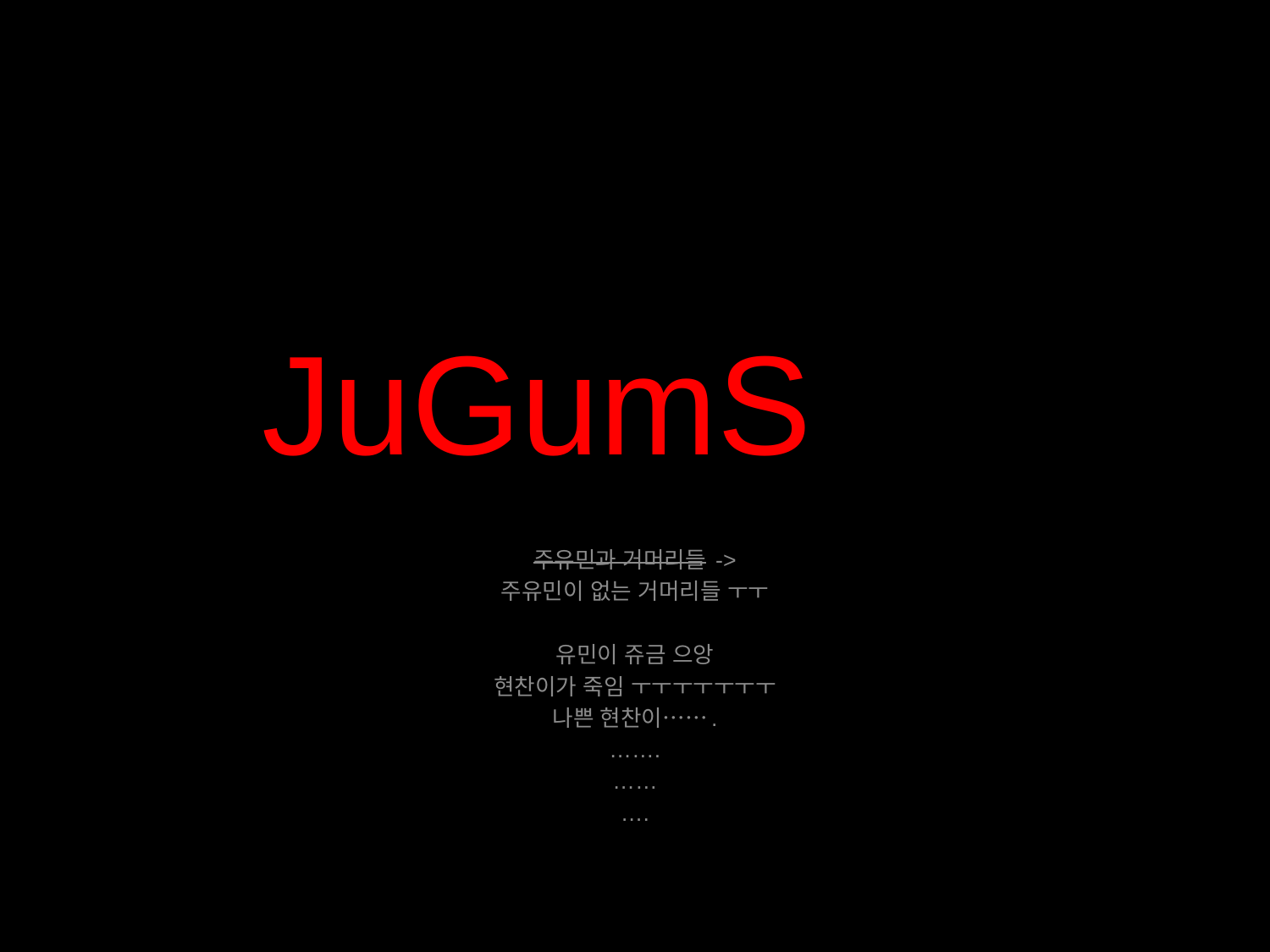

# JuGumS
주유민과 거머리들 ->
주유민이 없는 거머리들 ㅜㅜ

유민이 쥬금 으앙
현찬이가 죽임 ㅜㅜㅜㅜㅜㅜㅜ
나쁜 현찬이…….
…….
……
….